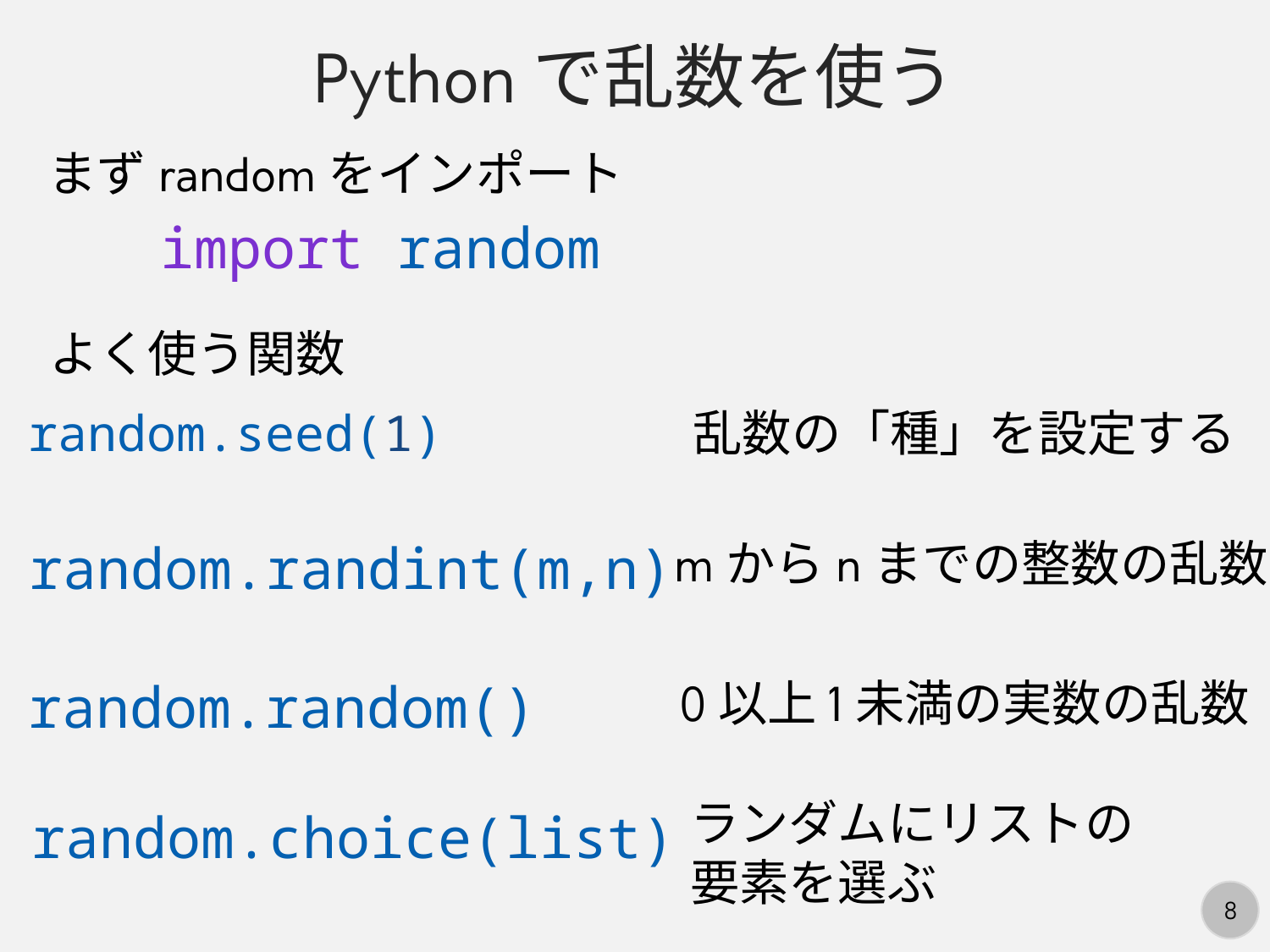

Pythonで乱数を使う
まずrandomをインポート
import random
よく使う関数
random.seed(1)
乱数の「種」を設定する
mからnまでの整数の乱数
random.randint(m,n)
random.random()
0以上1未満の実数の乱数
ランダムにリストの
要素を選ぶ
random.choice(list)